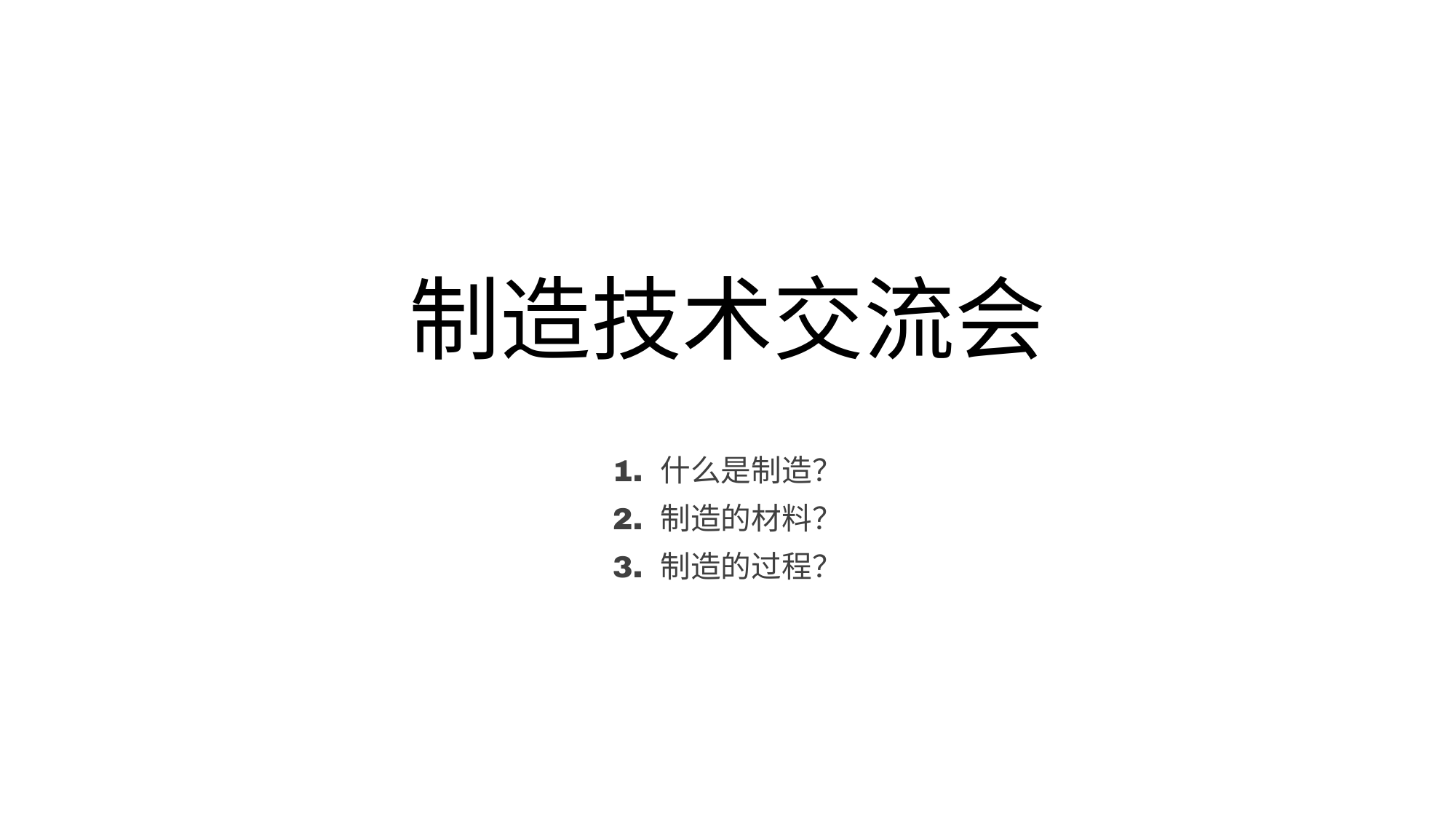

# 制造技术交流会
1. 什么是制造？
2. 制造的材料？
3. 制造的过程？